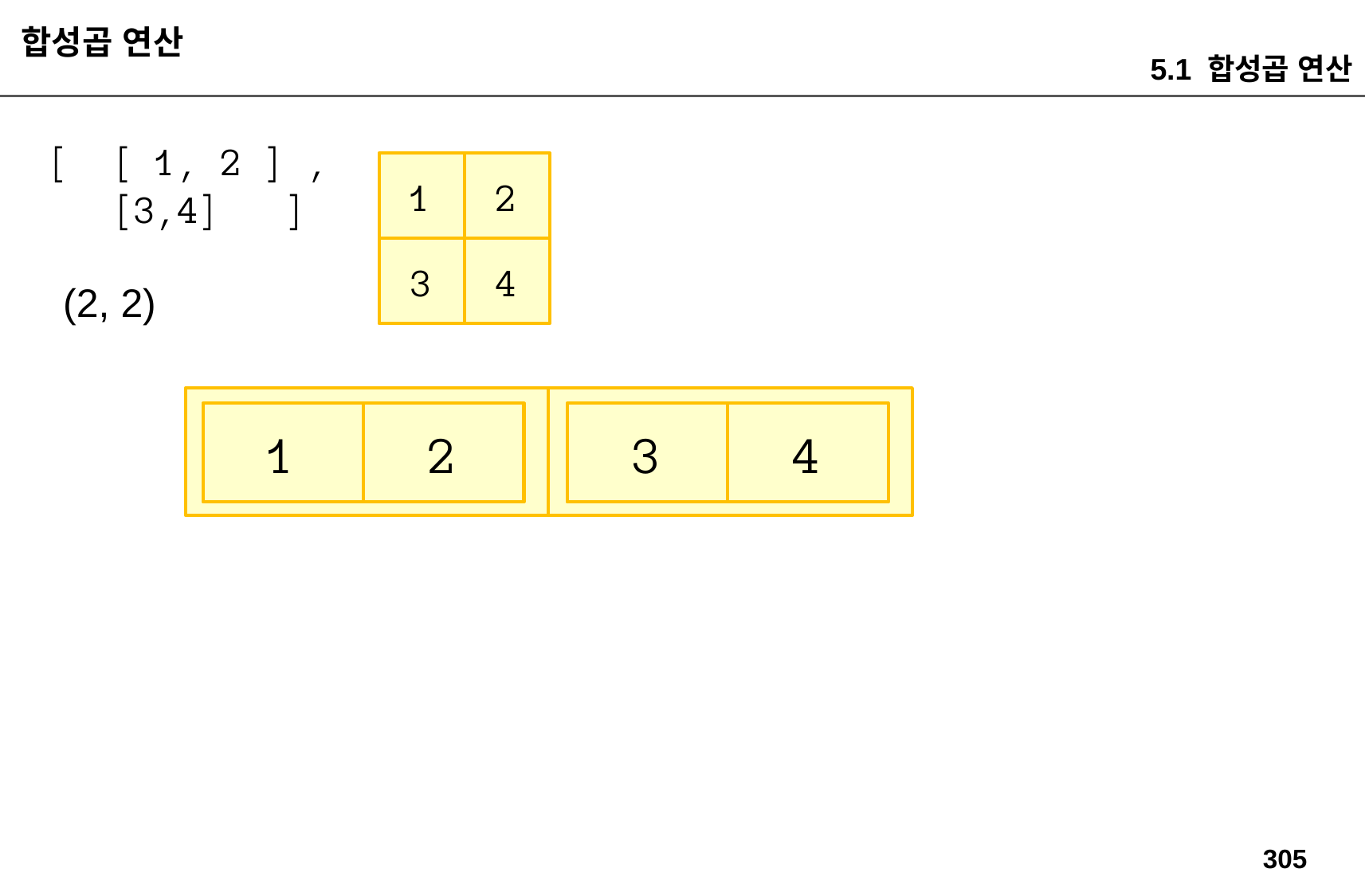

합성곱 연산
5.1 합성곱 연산
                   [  [ 1, 2 ] ,
                      [3,4]   ]
1
2
3
4
(2, 2)

1
2
3
4